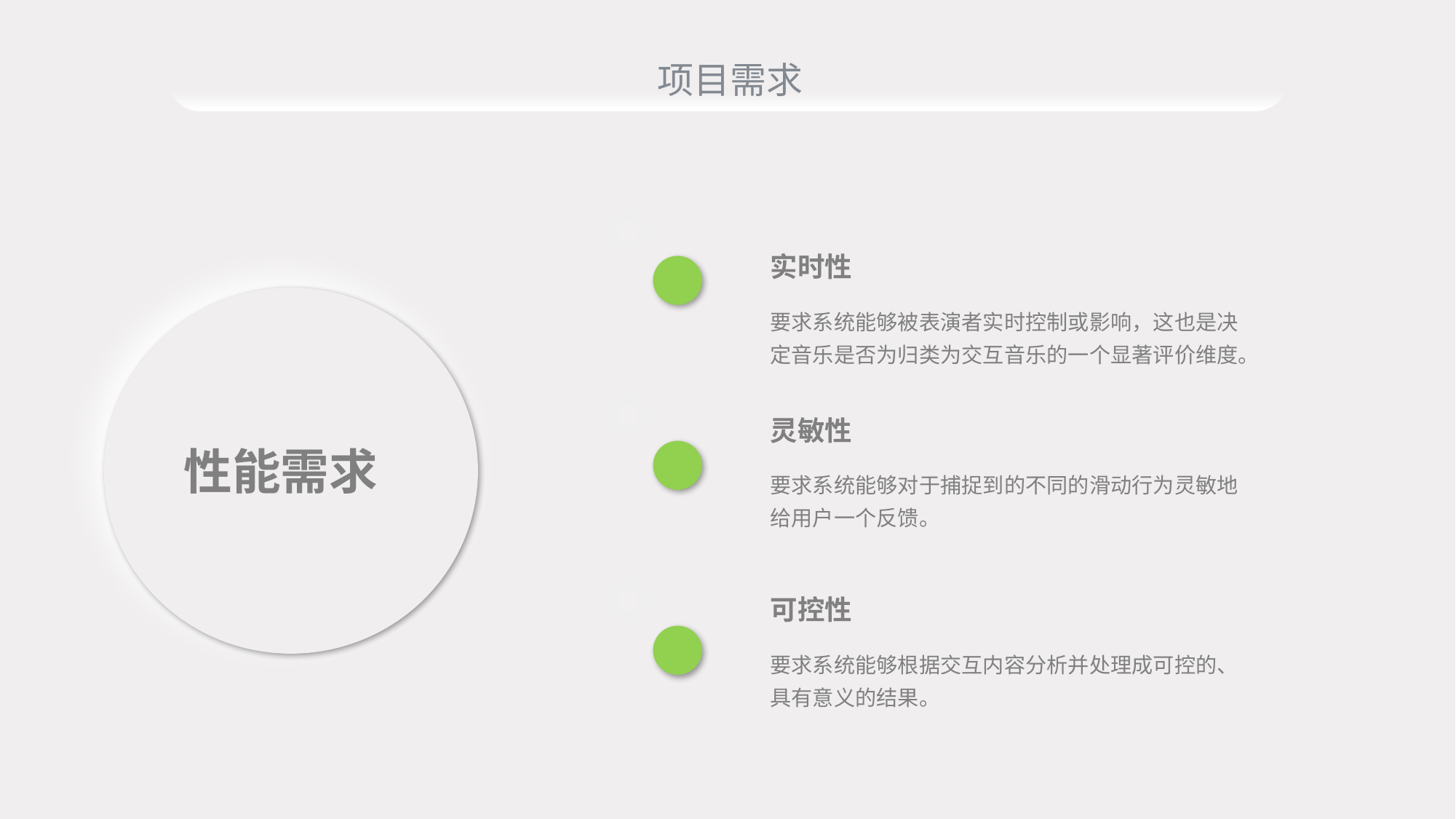

项目需求
实时性

要求系统能够被表演者实时控制或影响，这也是决定音乐是否为归类为交互音乐的一个显著评价维度。
灵敏性
性能需求

要求系统能够对于捕捉到的不同的滑动行为灵敏地给用户一个反馈。
可控性

要求系统能够根据交互内容分析并处理成可控的、具有意义的结果。